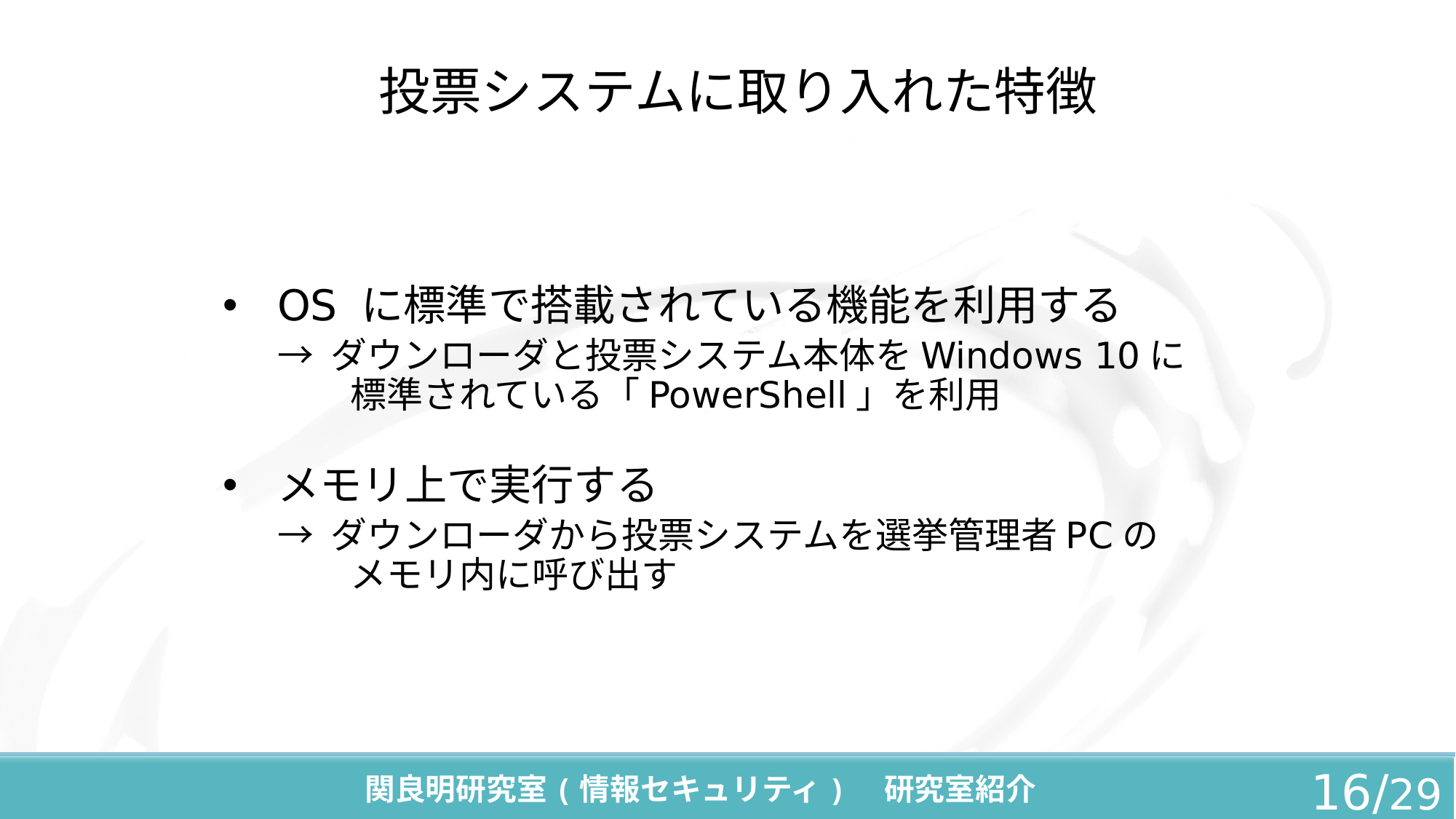

# 投票システムに取り入れた特徴

OS に標準で搭載されている機能を利用する
→ ダウンローダと投票システム本体をWindows 10に
　　標準されている「PowerShell」を利用
メモリ上で実行する
→ ダウンローダから投票システムを選挙管理者PCの
　　メモリ内に呼び出す